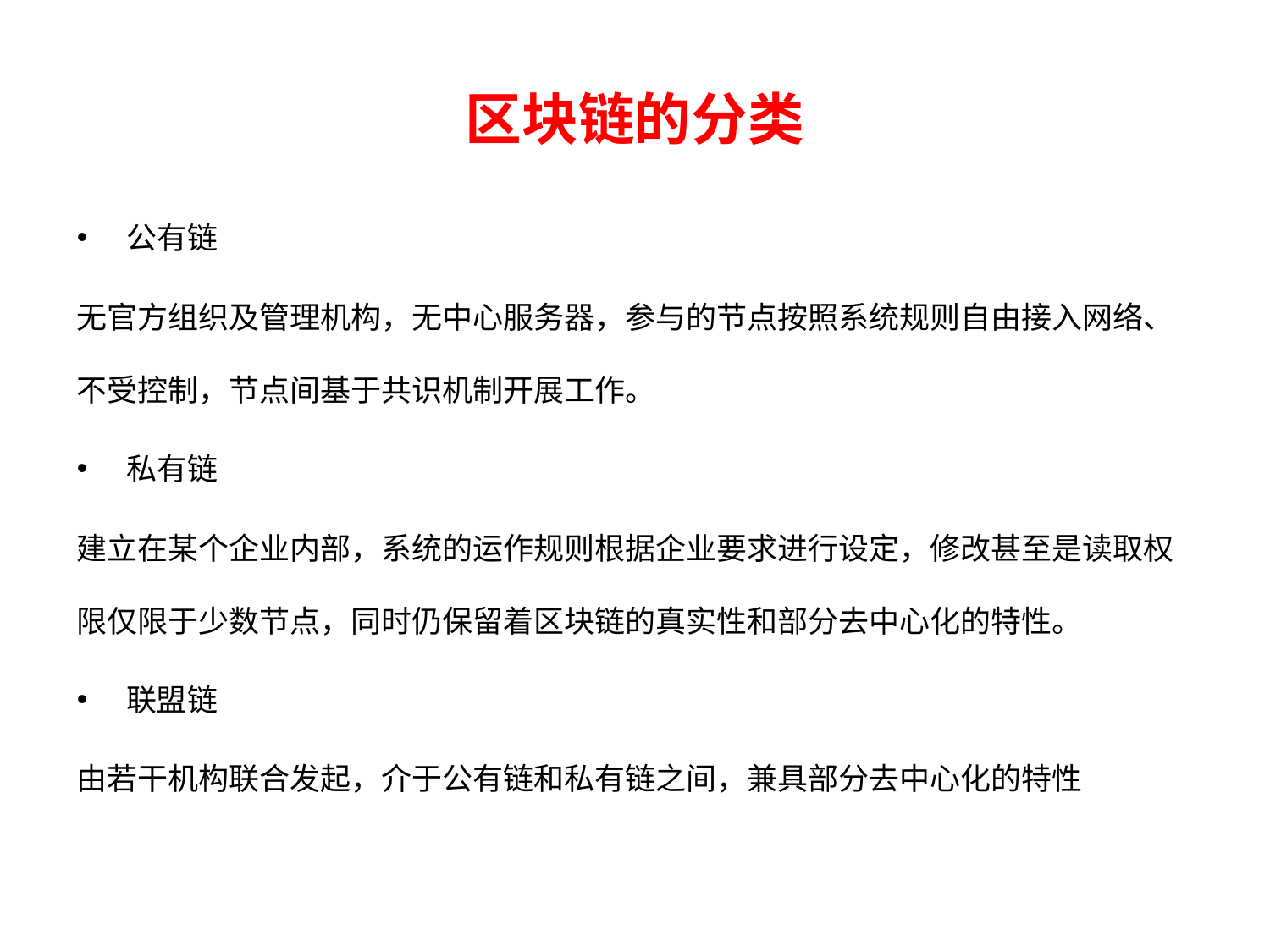

# 区块链的分类
公有链
无官方组织及管理机构，无中心服务器，参与的节点按照系统规则自由接入网络、不受控制，节点间基于共识机制开展工作。
私有链
建立在某个企业内部，系统的运作规则根据企业要求进行设定，修改甚至是读取权限仅限于少数节点，同时仍保留着区块链的真实性和部分去中心化的特性。
联盟链
由若干机构联合发起，介于公有链和私有链之间，兼具部分去中心化的特性